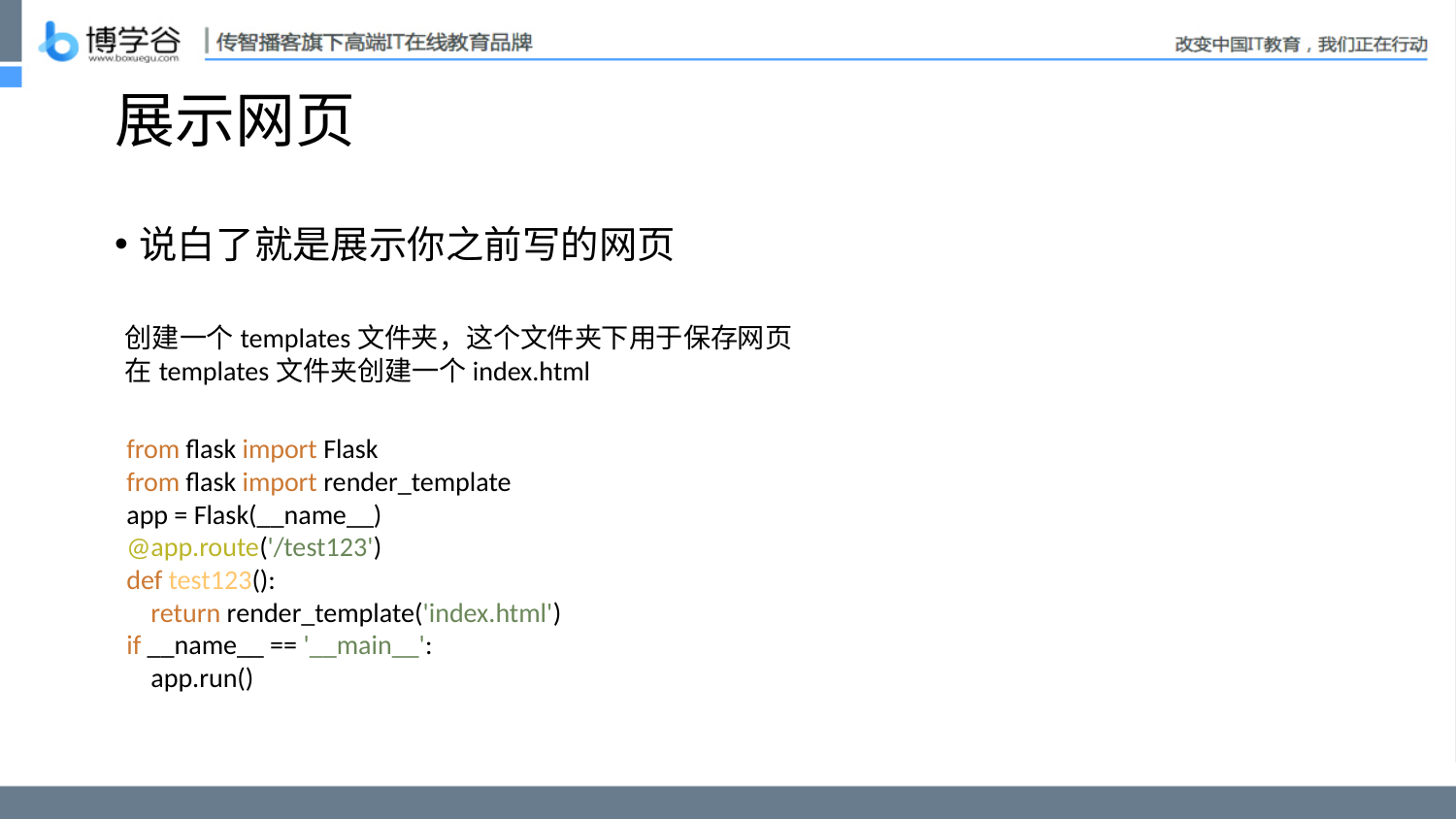

# 展示网页
说白了就是展示你之前写的网页
创建一个templates文件夹，这个文件夹下用于保存网页
在templates文件夹创建一个index.html
from flask import Flask
from flask import render_template
app = Flask(__name__)
@app.route('/test123')
def test123():
    return render_template('index.html')
if __name__ == '__main__':
    app.run()